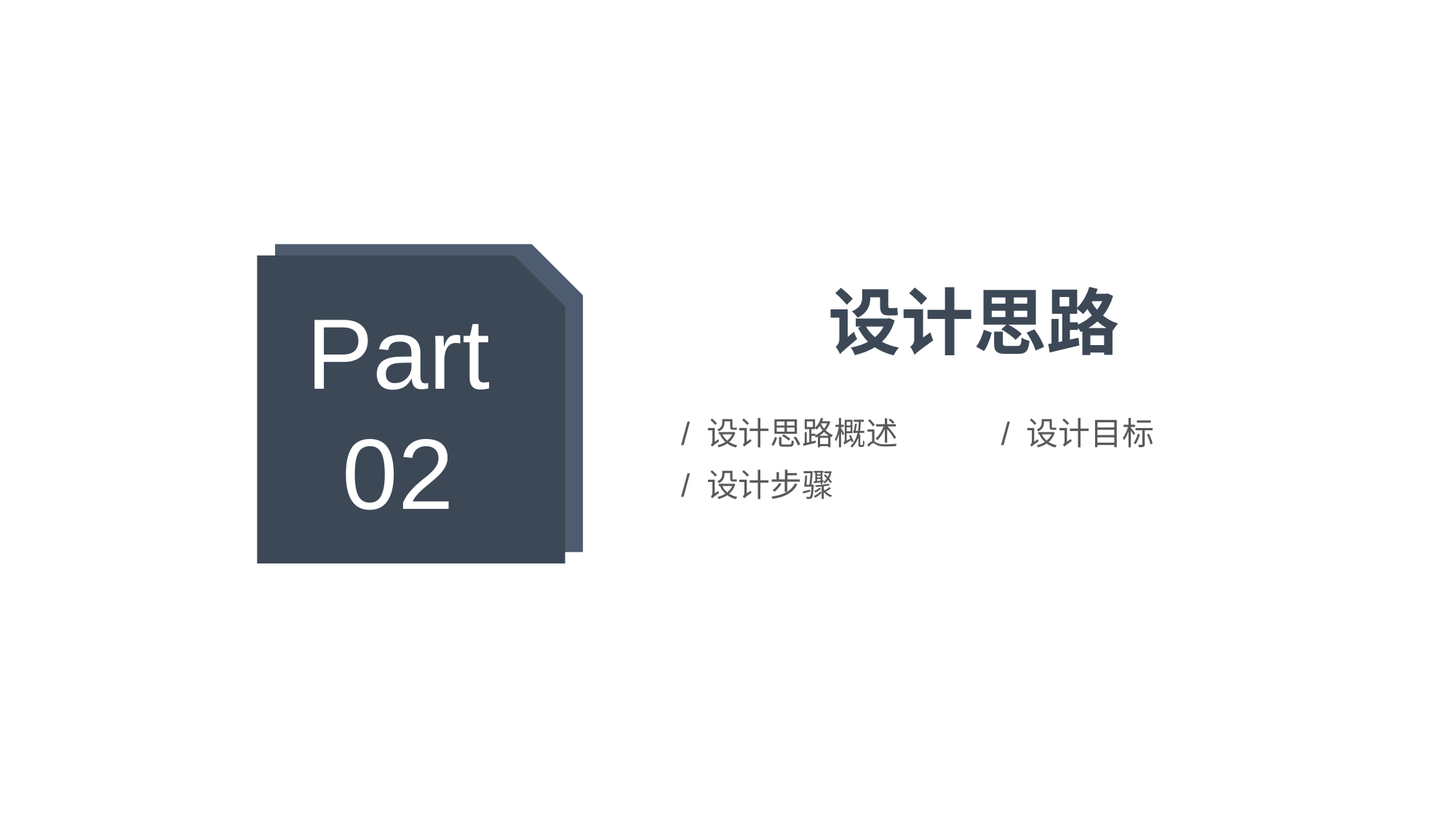

Part
02
 设计思路
/ 设计思路概述
/ 设计目标
/ 设计步骤